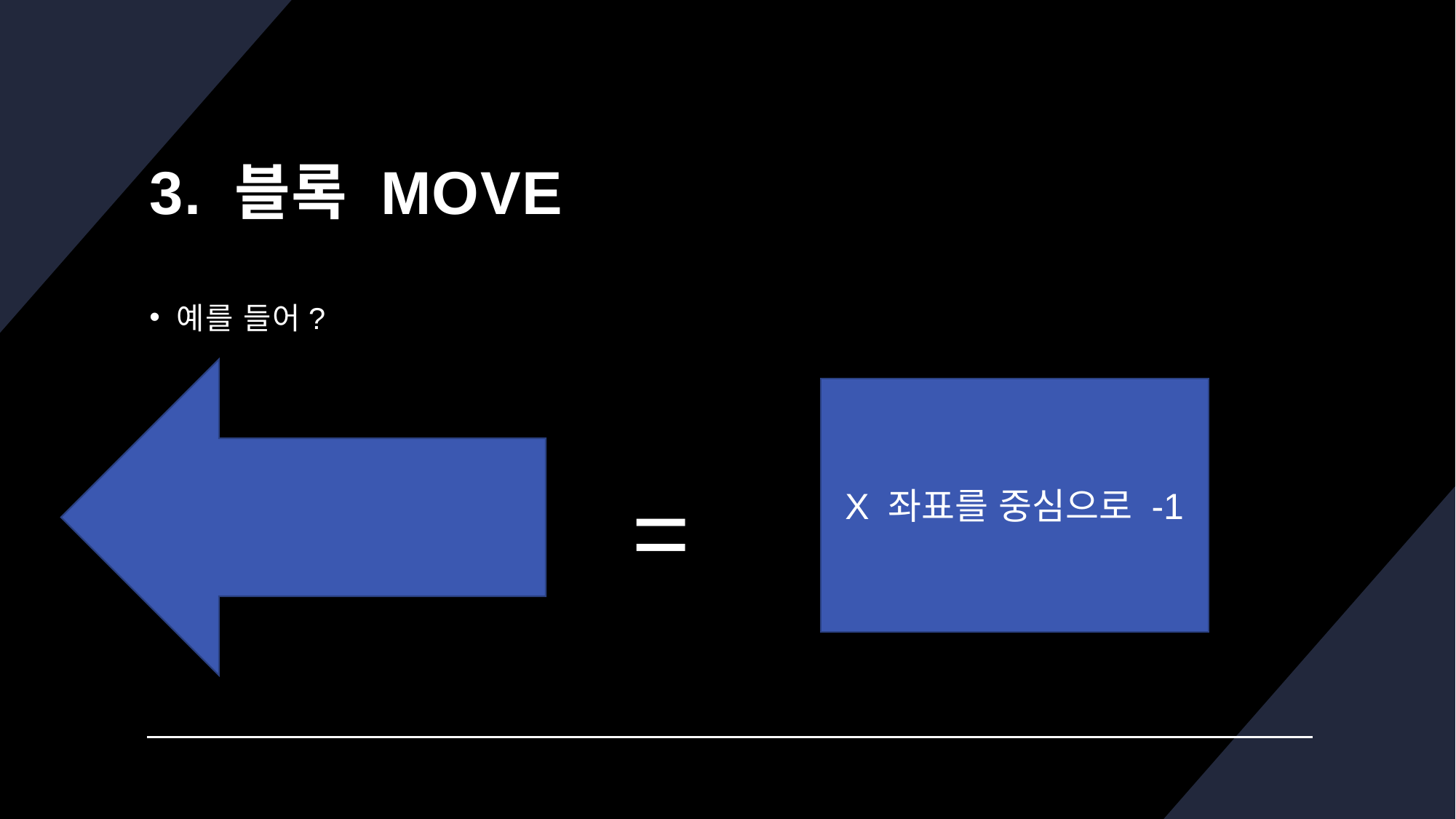

# 3. 블록 MOVE
예를 들어?

X 좌표를 중심으로 -1
  =